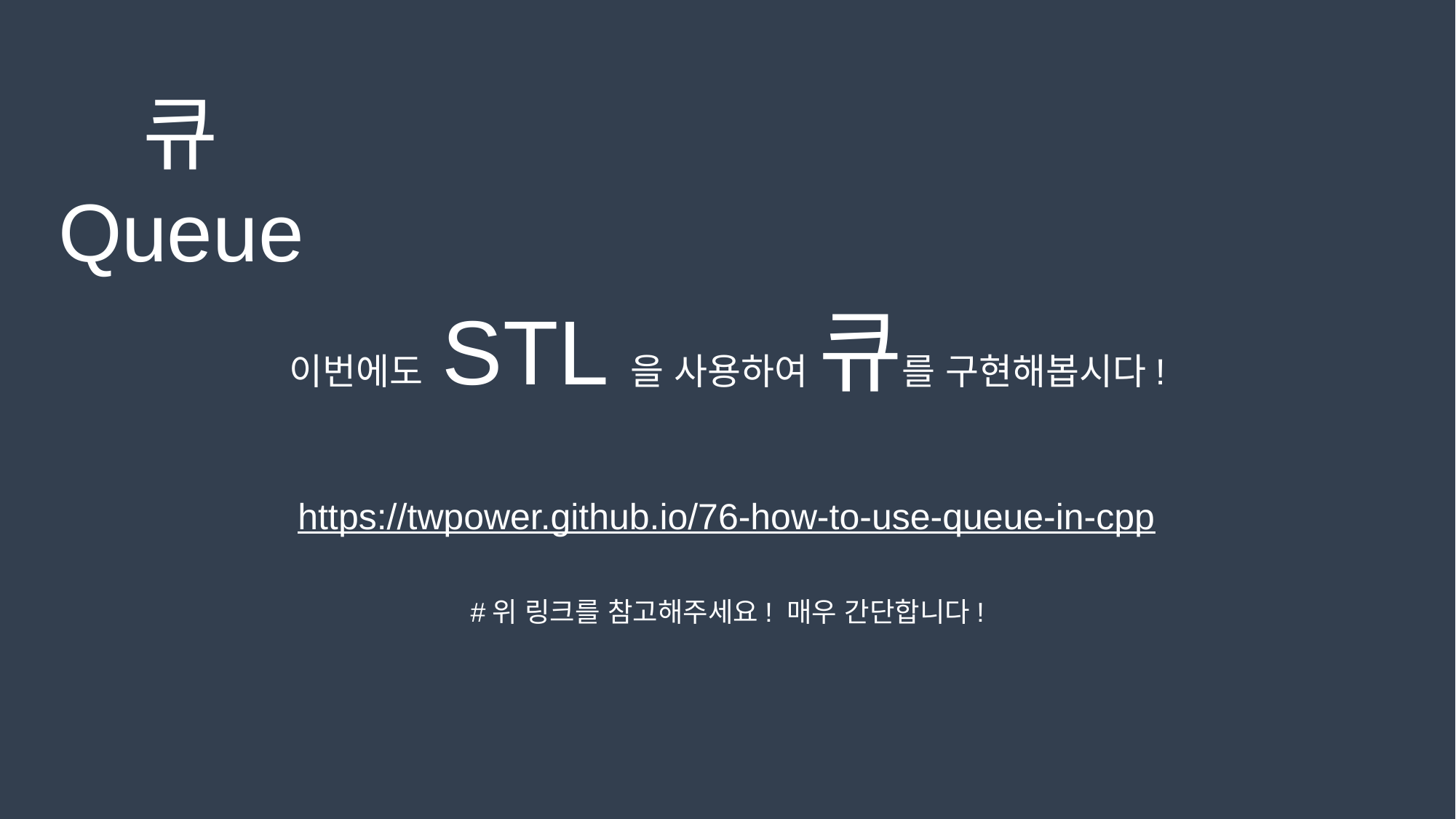

큐
Queue
이번에도 STL을 사용하여 큐를 구현해봅시다!
https://twpower.github.io/76-how-to-use-queue-in-cpp
#위 링크를 참고해주세요! 매우 간단합니다!